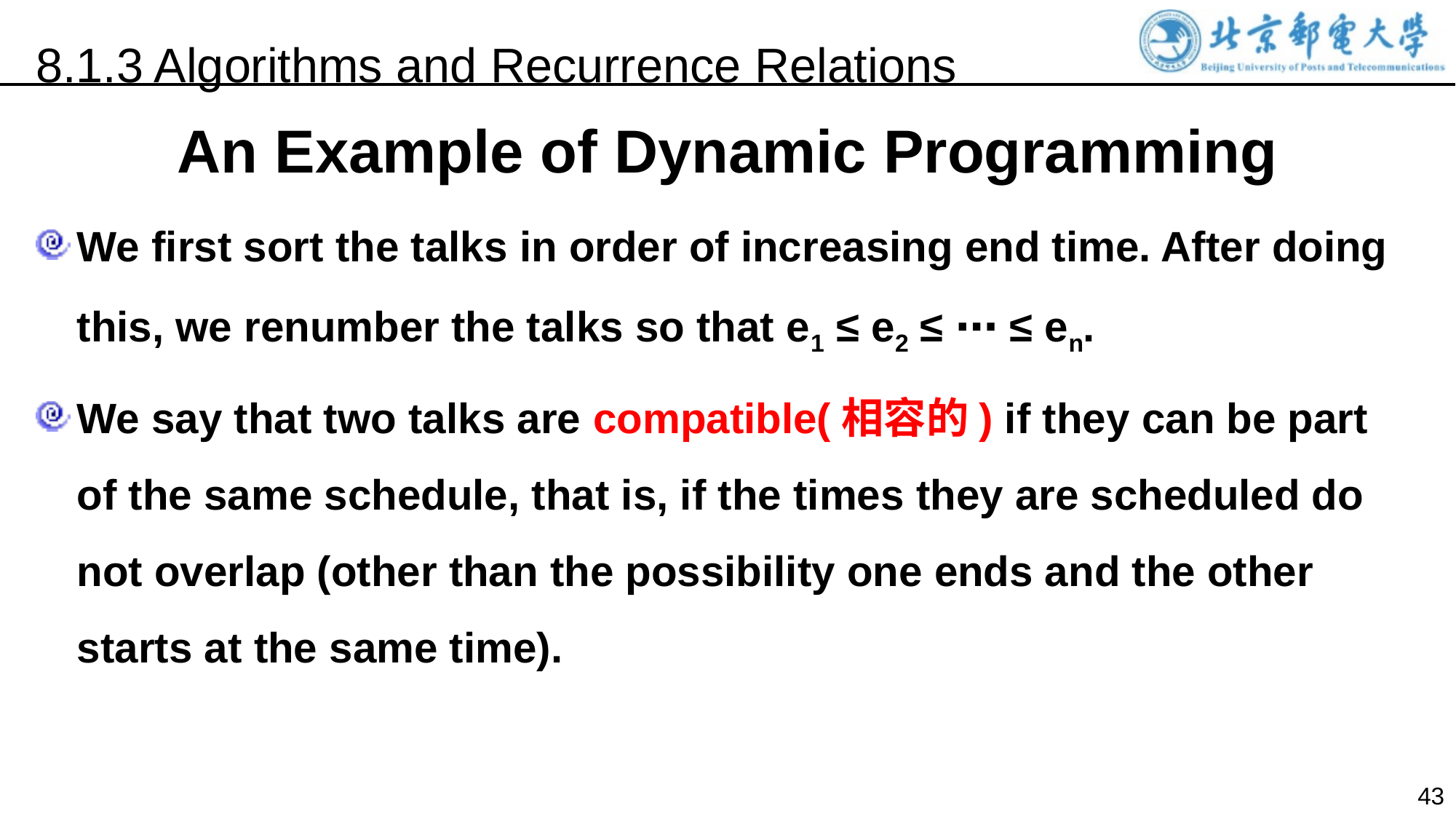

8.1.3 Algorithms and Recurrence Relations
An Example of Dynamic Programming
We first sort the talks in order of increasing end time. After doing this, we renumber the talks so that e1 ≤ e2 ≤ ⋯ ≤ en.
We say that two talks are compatible(相容的) if they can be part of the same schedule, that is, if the times they are scheduled do not overlap (other than the possibility one ends and the other starts at the same time).